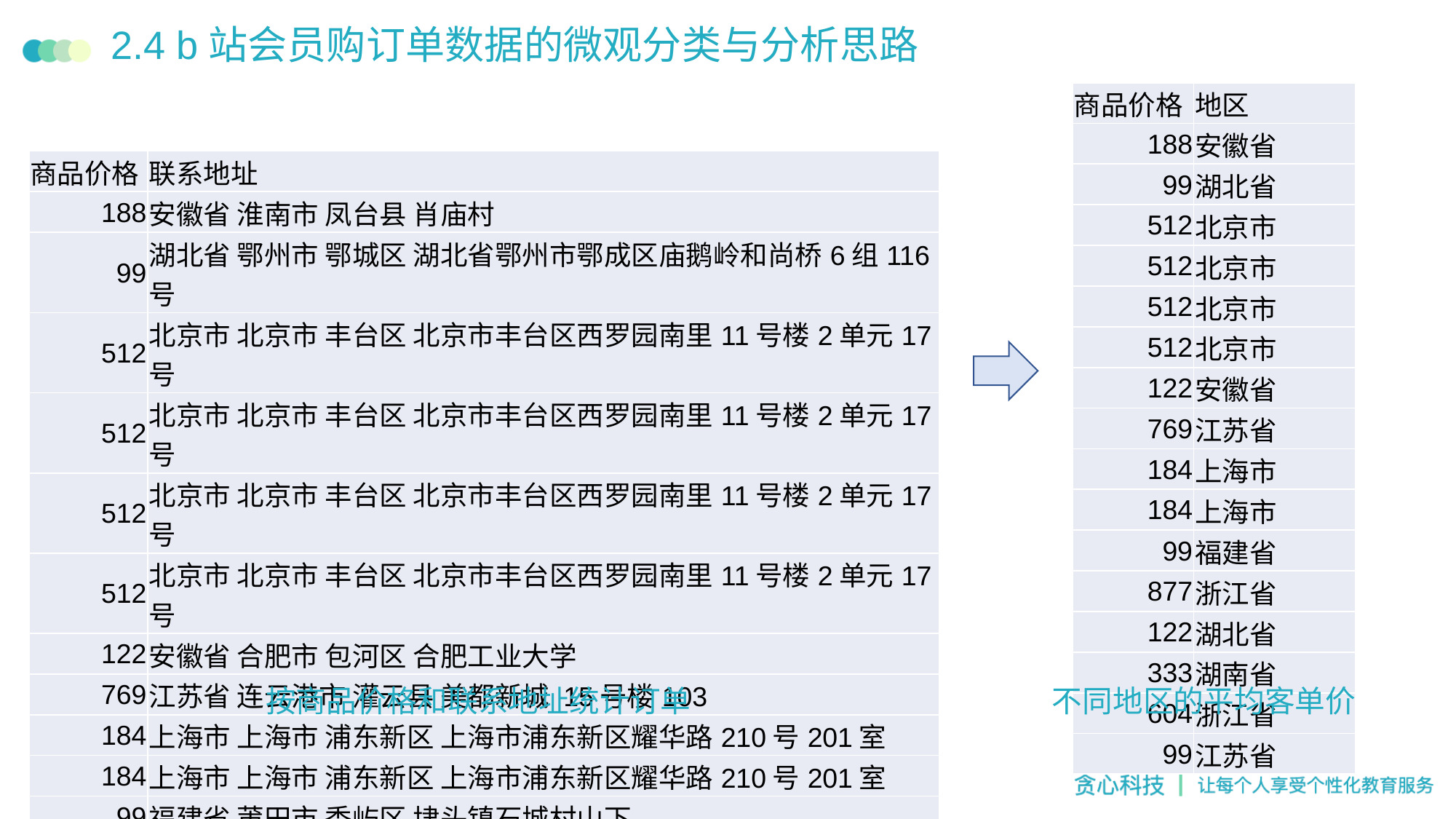

# 2.4 b站会员购订单数据的微观分类与分析思路
| 商品价格 | 地区 |
| --- | --- |
| 188 | 安徽省 |
| 99 | 湖北省 |
| 512 | 北京市 |
| 512 | 北京市 |
| 512 | 北京市 |
| 512 | 北京市 |
| 122 | 安徽省 |
| 769 | 江苏省 |
| 184 | 上海市 |
| 184 | 上海市 |
| 99 | 福建省 |
| 877 | 浙江省 |
| 122 | 湖北省 |
| 333 | 湖南省 |
| 604 | 浙江省 |
| 99 | 江苏省 |
| 商品价格 | 联系地址 |
| --- | --- |
| 188 | 安徽省 淮南市 凤台县 肖庙村 |
| 99 | 湖北省 鄂州市 鄂城区 湖北省鄂州市鄂成区庙鹅岭和尚桥6组116号 |
| 512 | 北京市 北京市 丰台区 北京市丰台区西罗园南里11号楼2单元17号 |
| 512 | 北京市 北京市 丰台区 北京市丰台区西罗园南里11号楼2单元17号 |
| 512 | 北京市 北京市 丰台区 北京市丰台区西罗园南里11号楼2单元17号 |
| 512 | 北京市 北京市 丰台区 北京市丰台区西罗园南里11号楼2单元17号 |
| 122 | 安徽省 合肥市 包河区 合肥工业大学 |
| 769 | 江苏省 连云港市 灌云县 美都新城 15号楼103 |
| 184 | 上海市 上海市 浦东新区 上海市浦东新区耀华路210号201室 |
| 184 | 上海市 上海市 浦东新区 上海市浦东新区耀华路210号201室 |
| 99 | 福建省 莆田市 秀屿区 埭头镇石城村山下 |

按商品价格和联系地址统计订单
不同地区的平均客单价